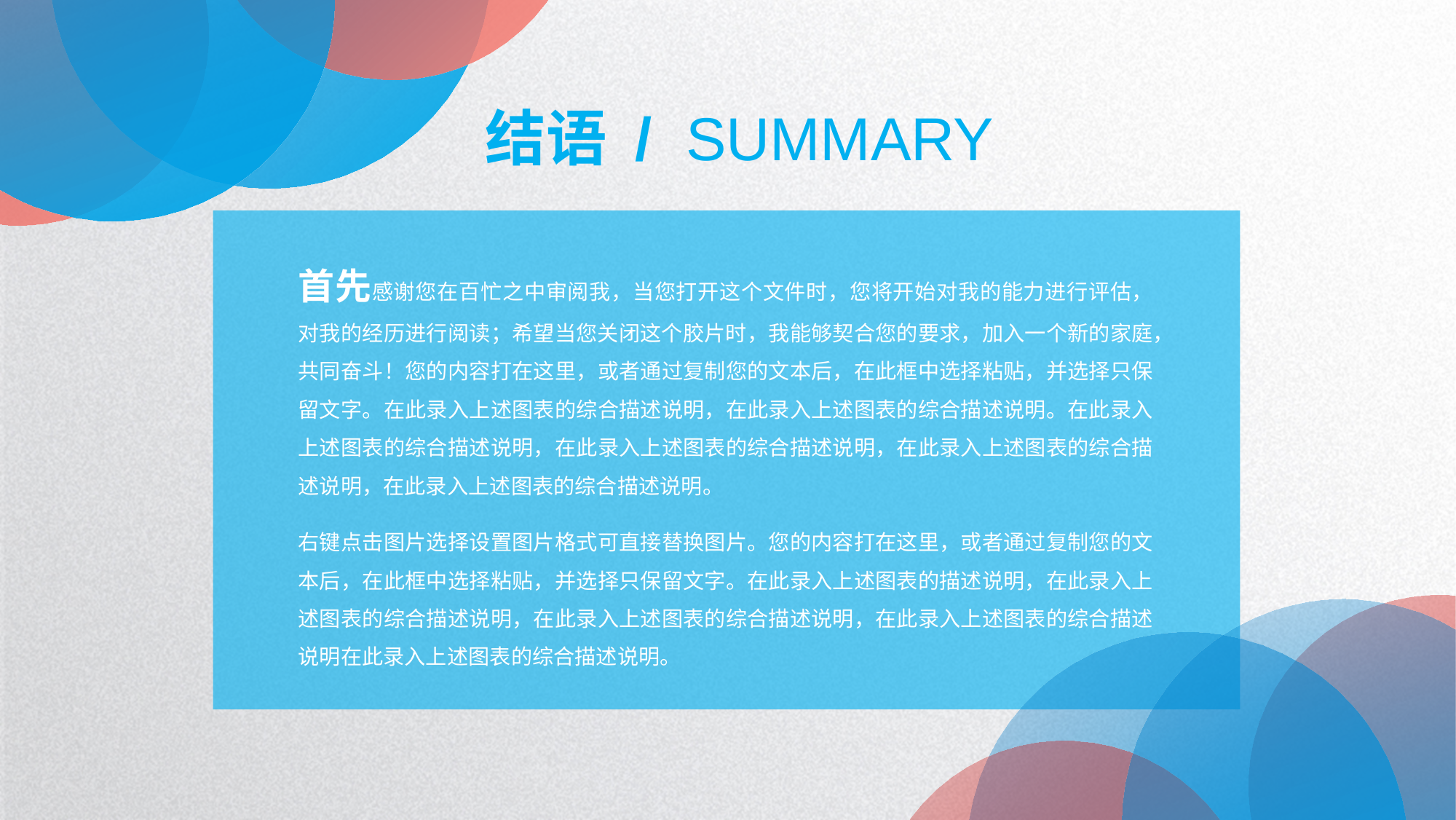

结语 /  SUMMARY

首先感谢您在百忙之中审阅我，当您打开这个文件时，您将开始对我的能力进行评估，对我的经历进行阅读；希望当您关闭这个胶片时，我能够契合您的要求，加入一个新的家庭，共同奋斗！您的内容打在这里，或者通过复制您的文本后，在此框中选择粘贴，并选择只保留文字。在此录入上述图表的综合描述说明，在此录入上述图表的综合描述说明。在此录入上述图表的综合描述说明，在此录入上述图表的综合描述说明，在此录入上述图表的综合描述说明，在此录入上述图表的综合描述说明。
右键点击图片选择设置图片格式可直接替换图片。您的内容打在这里，或者通过复制您的文本后，在此框中选择粘贴，并选择只保留文字。在此录入上述图表的描述说明，在此录入上述图表的综合描述说明，在此录入上述图表的综合描述说明，在此录入上述图表的综合描述说明在此录入上述图表的综合描述说明。